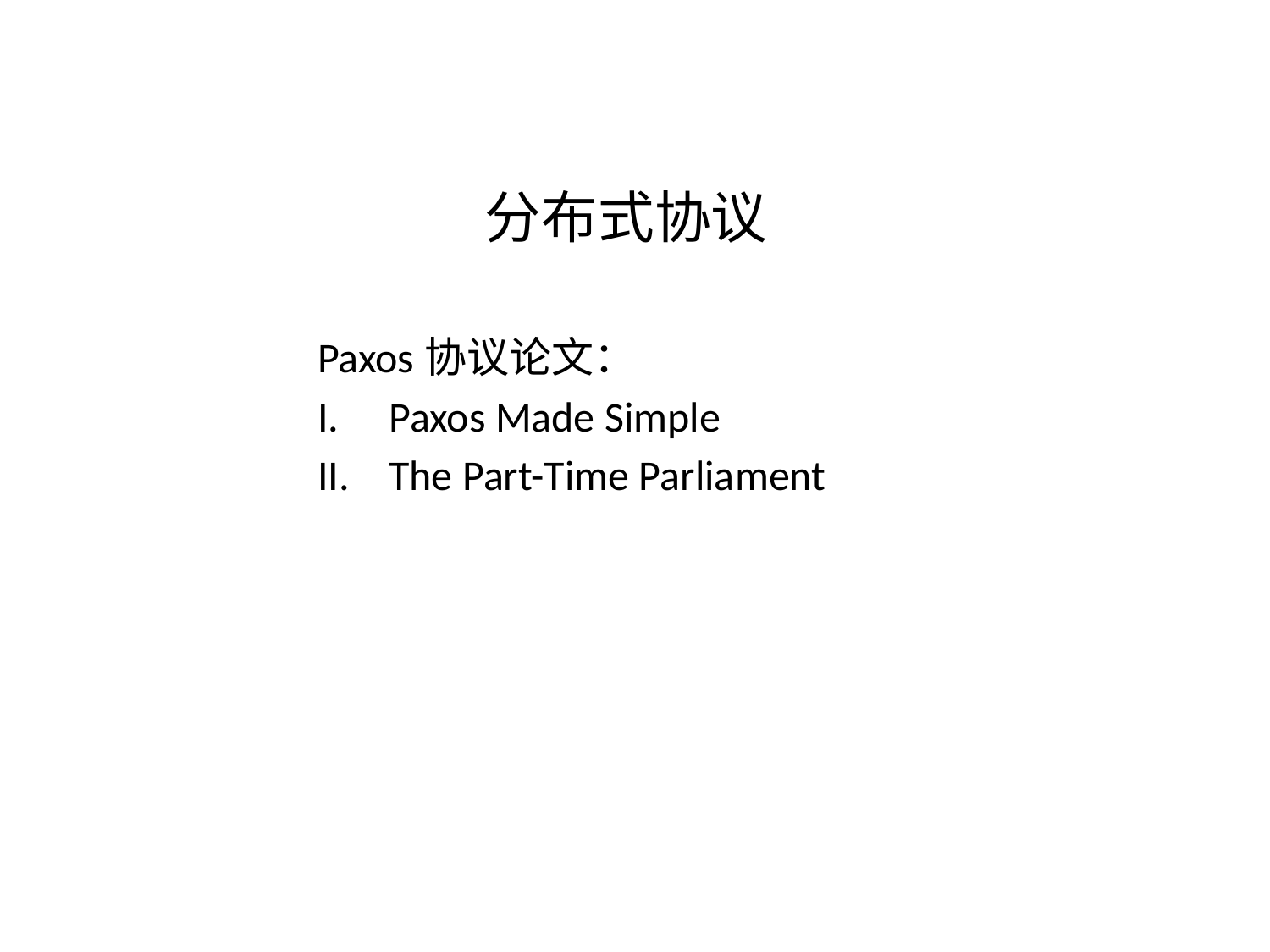

# 分布式协议
Paxos协议论文：
Paxos Made Simple
The Part-Time Parliament